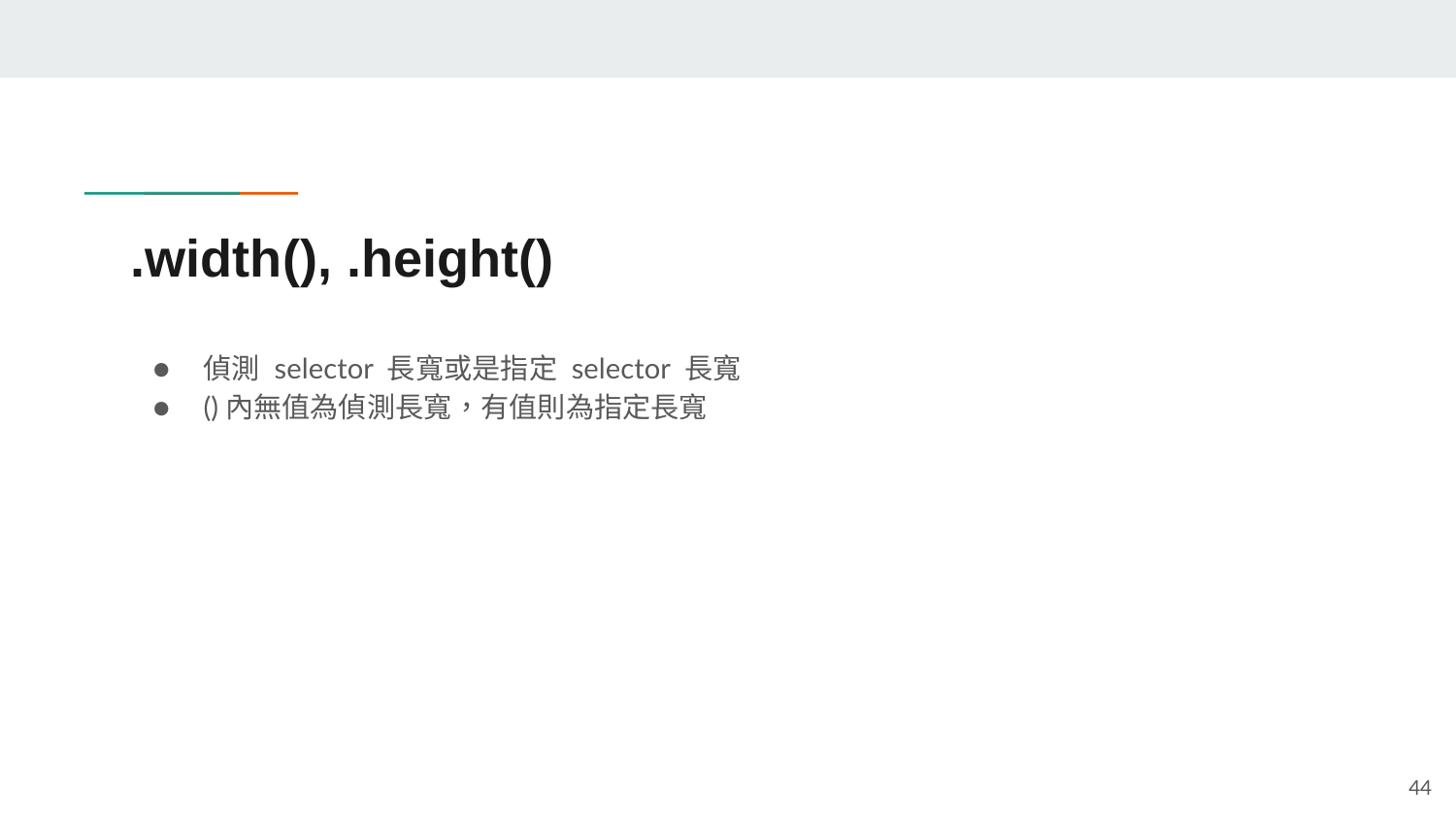

# .width(), .height()
偵測 selector 長寬或是指定 selector 長寬
()內無值為偵測長寬，有值則為指定長寬

44